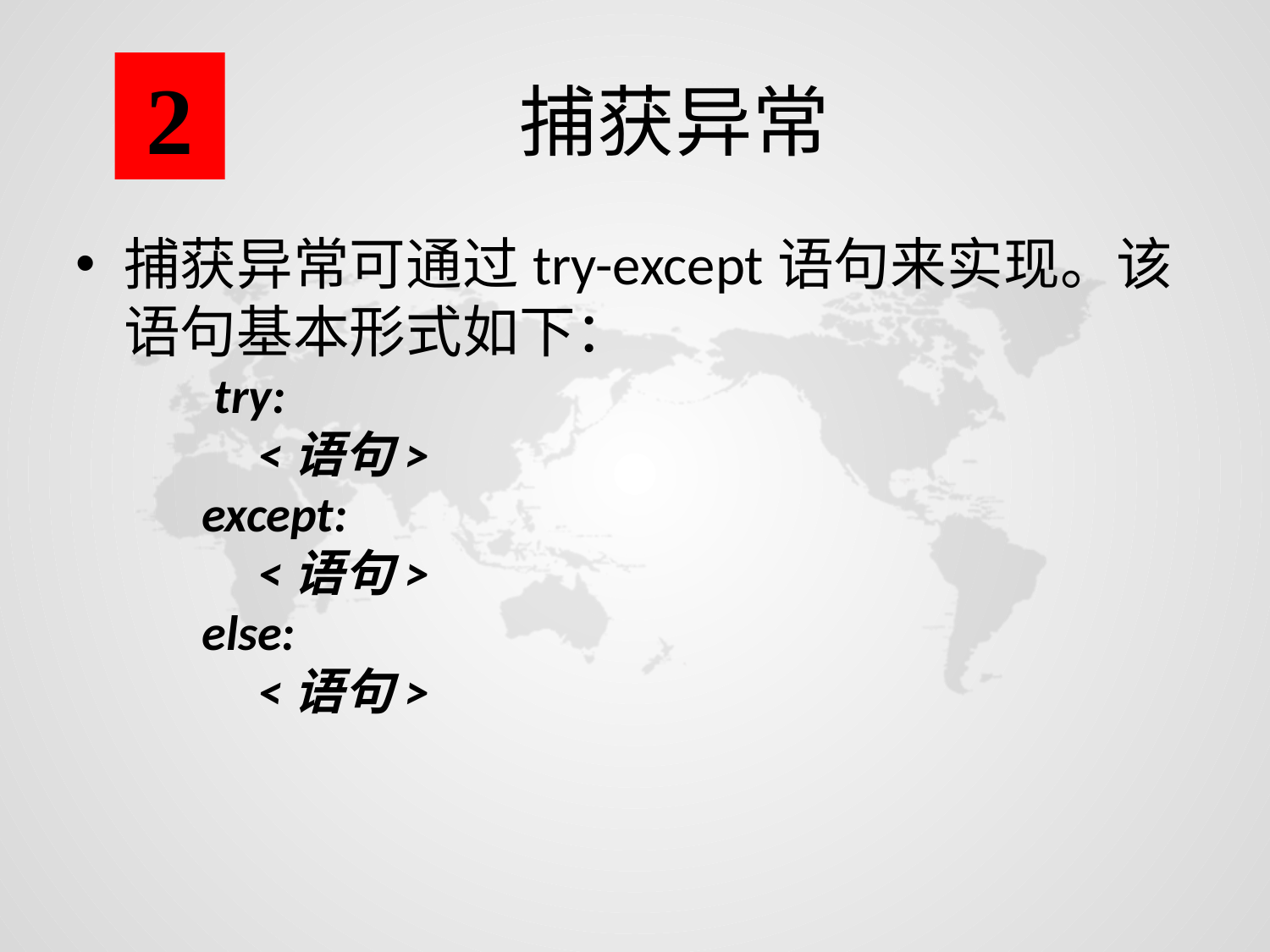

2
# 捕获异常
捕获异常可通过try-except语句来实现。该语句基本形式如下：
       try:
            <语句>
       except:
            <语句>
       else:
            <语句>